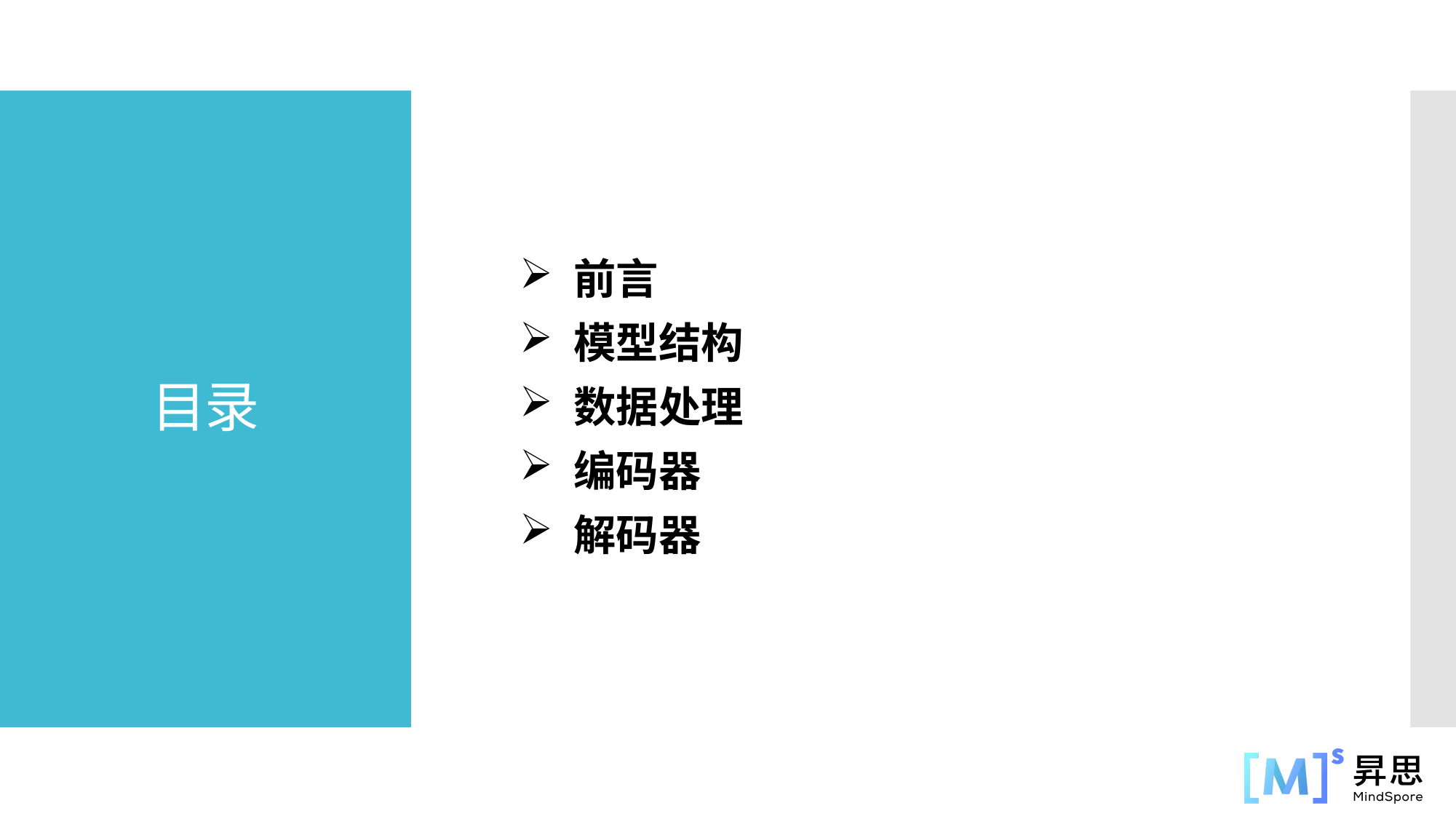

前言
 模型结构
 数据处理
 编码器
 解码器
# 目录